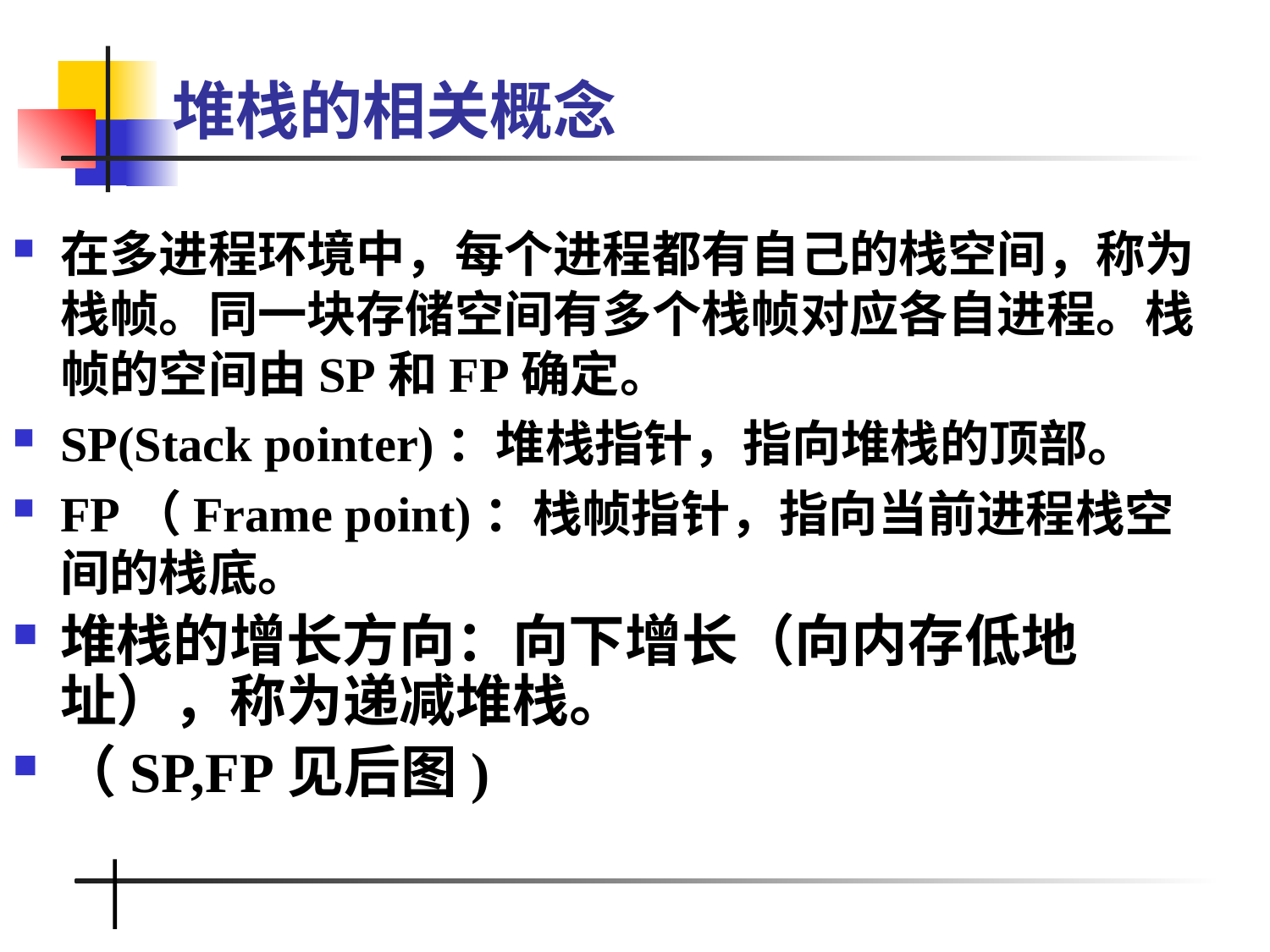

# 堆栈的相关概念
在多进程环境中，每个进程都有自己的栈空间，称为栈帧。同一块存储空间有多个栈帧对应各自进程。栈帧的空间由SP和FP确定。
SP(Stack pointer)：堆栈指针，指向堆栈的顶部。
FP（Frame point)：栈帧指针，指向当前进程栈空间的栈底。
堆栈的增长方向：向下增长（向内存低地址），称为递减堆栈。
（SP,FP见后图)